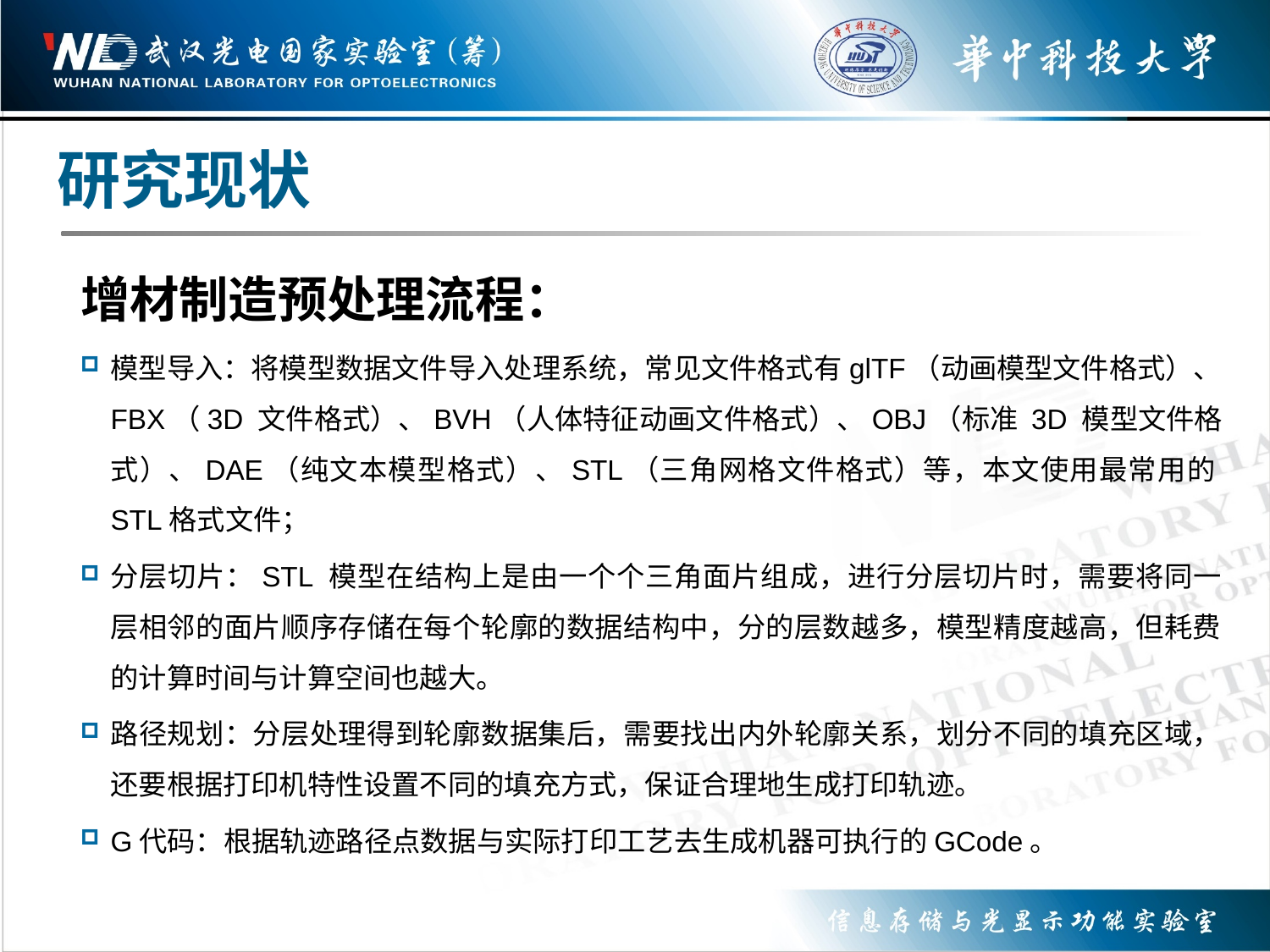

研究现状
增材制造预处理流程：
模型导入：将模型数据文件导入处理系统，常见文件格式有glTF（动画模型文件格式）、FBX（3D 文件格式）、BVH（人体特征动画文件格式）、OBJ（标准 3D 模型文件格式）、DAE（纯文本模型格式）、STL（三角网格文件格式）等，本文使用最常用的STL格式文件；
分层切片：STL 模型在结构上是由一个个三角面片组成，进行分层切片时，需要将同一层相邻的面片顺序存储在每个轮廓的数据结构中，分的层数越多，模型精度越高，但耗费的计算时间与计算空间也越大。
路径规划：分层处理得到轮廓数据集后，需要找出内外轮廓关系，划分不同的填充区域，还要根据打印机特性设置不同的填充方式，保证合理地生成打印轨迹。
G代码：根据轨迹路径点数据与实际打印工艺去生成机器可执行的GCode。